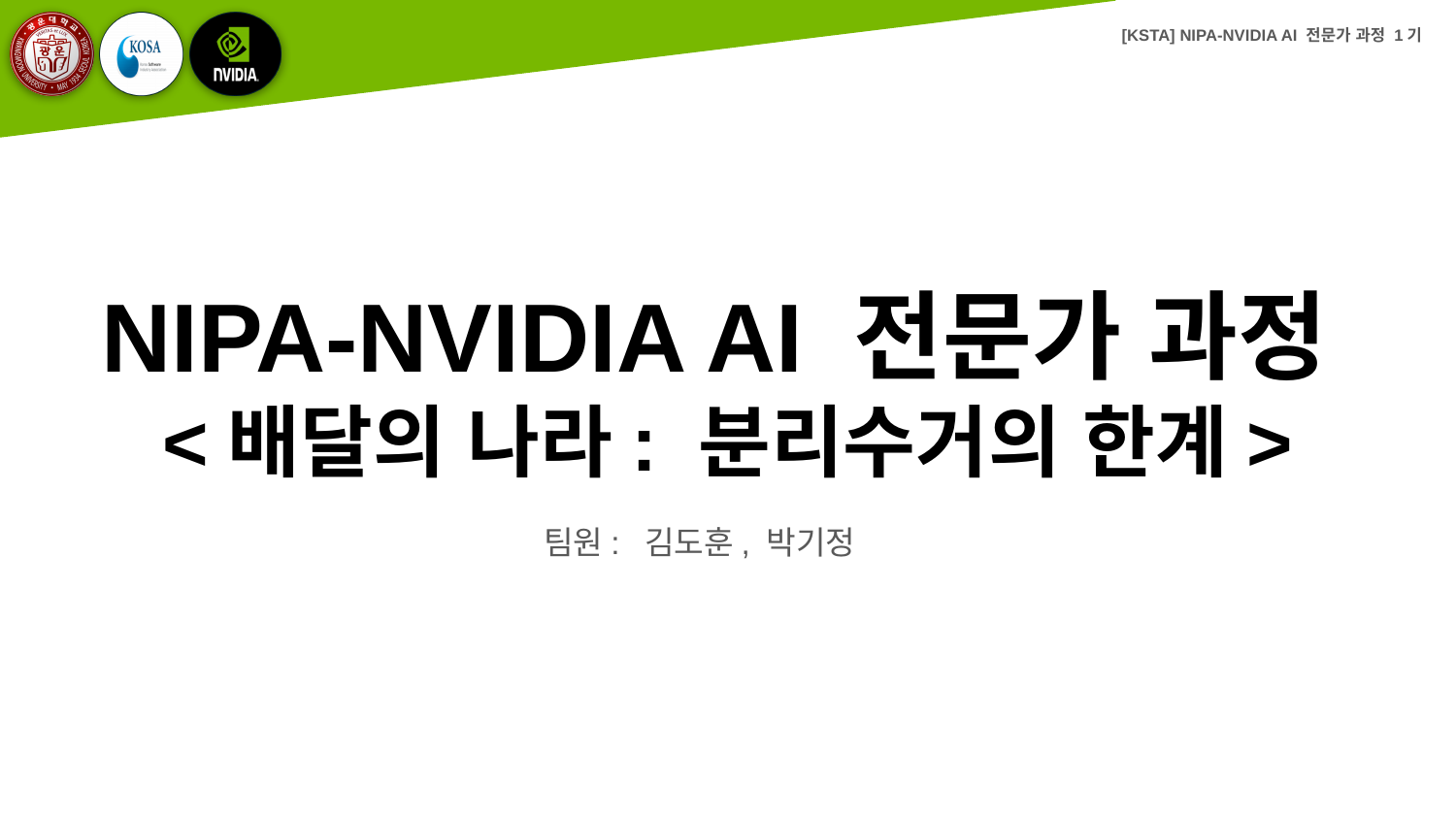

# NIPA-NVIDIA AI 전문가 과정
<배달의 나라: 분리수거의 한계>
팀원:
김도훈, 박기정